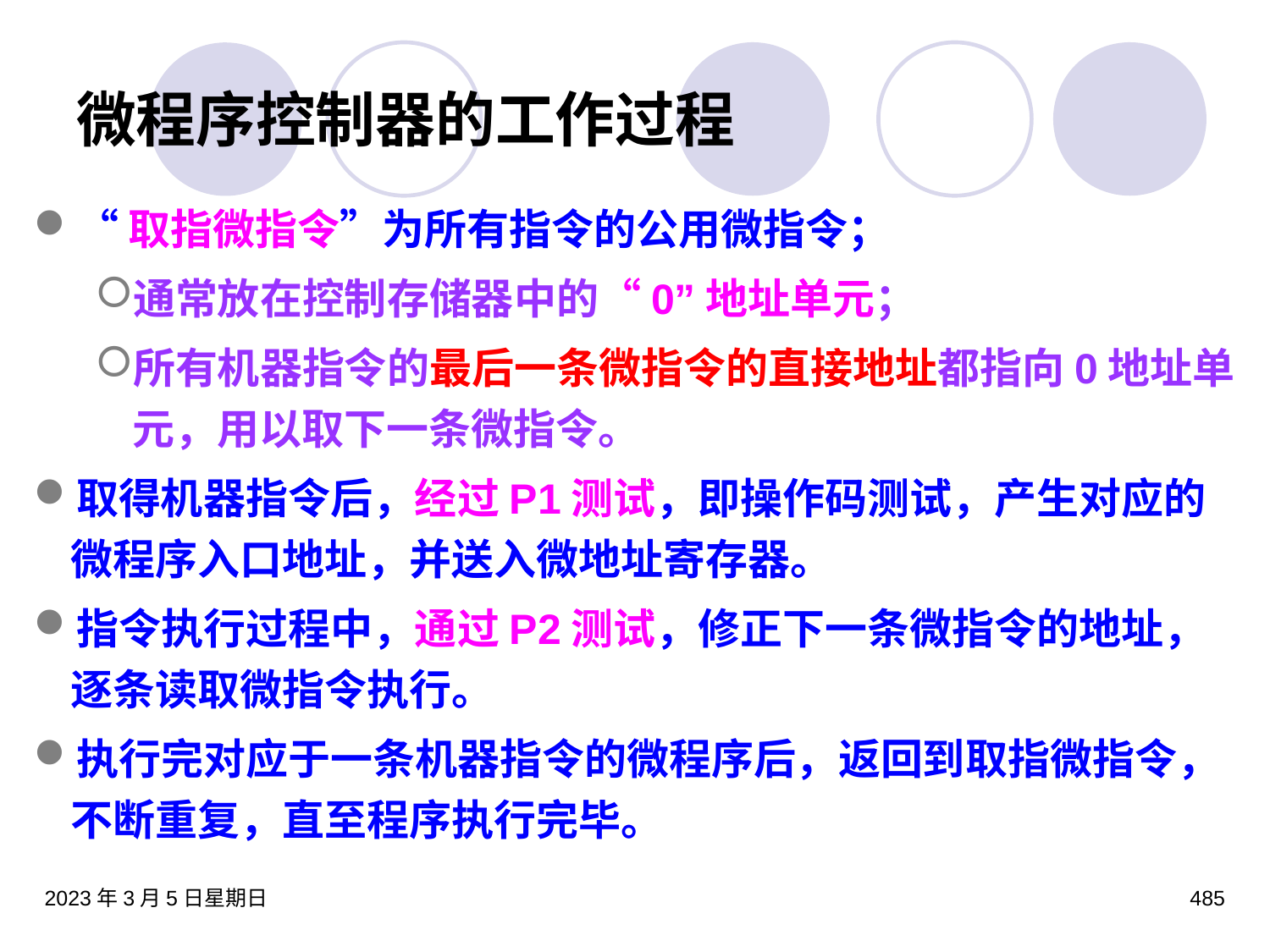

# 微程序控制器的工作过程
“取指微指令”为所有指令的公用微指令；
通常放在控制存储器中的“0”地址单元；
所有机器指令的最后一条微指令的直接地址都指向0地址单元，用以取下一条微指令。
取得机器指令后，经过P1测试，即操作码测试，产生对应的微程序入口地址，并送入微地址寄存器。
指令执行过程中，通过P2测试，修正下一条微指令的地址，逐条读取微指令执行。
执行完对应于一条机器指令的微程序后，返回到取指微指令，不断重复，直至程序执行完毕。
2023年3月5日星期日
485